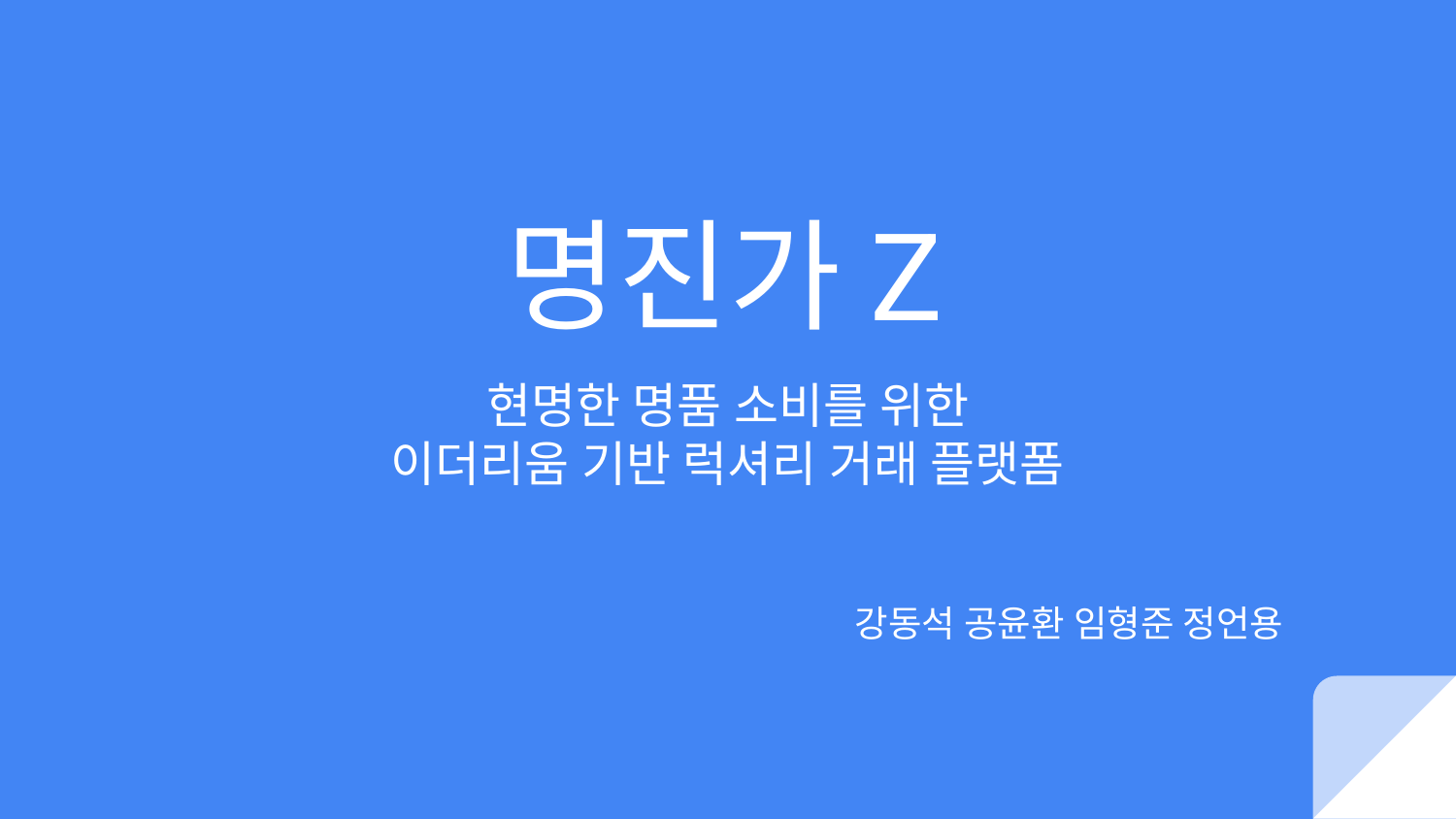

# 명진가Z
현명한 명품 소비를 위한
이더리움 기반 럭셔리 거래 플랫폼
강동석 공윤환 임형준 정언용